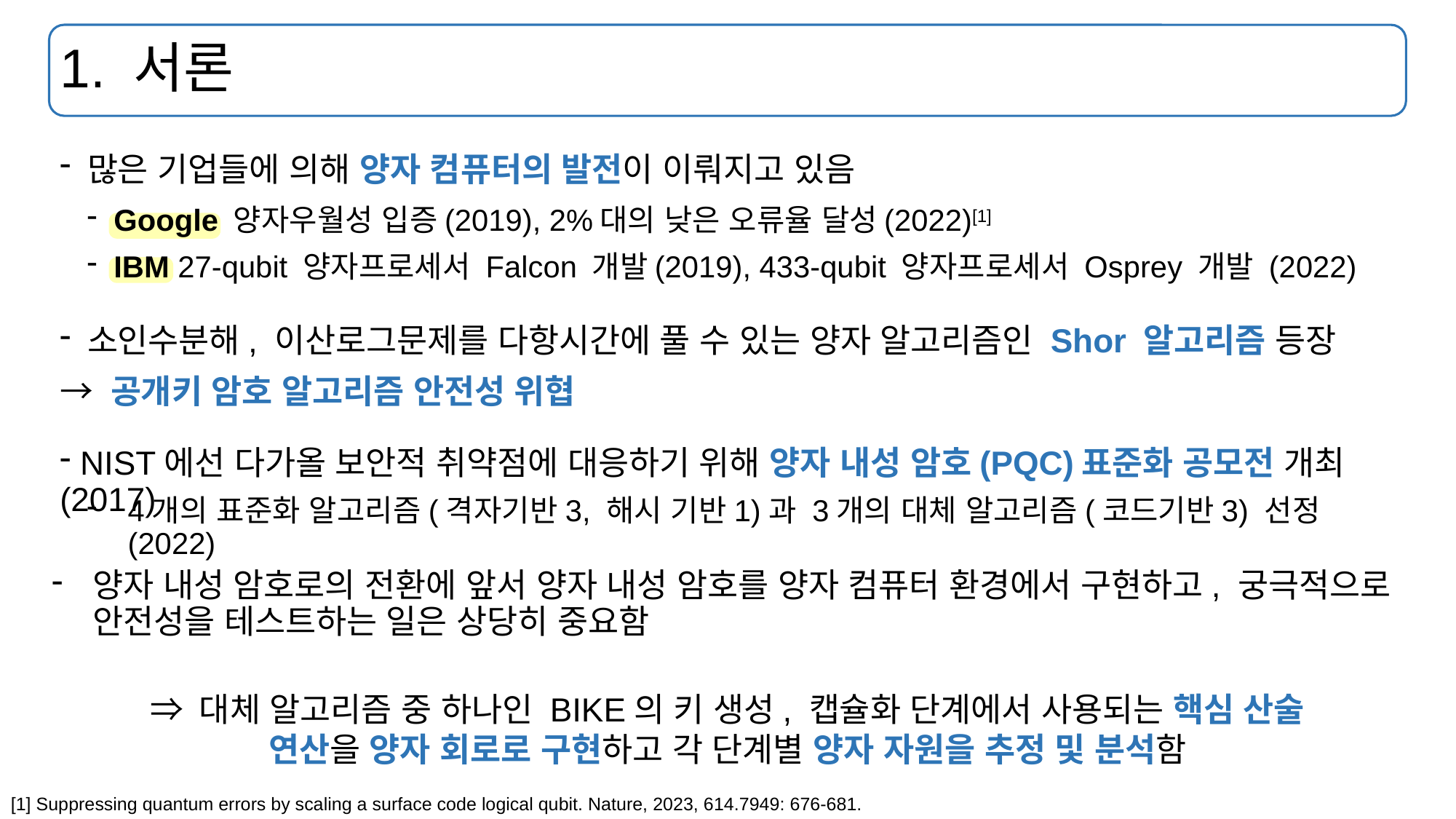

# 1. 서론
많은 기업들에 의해 양자 컴퓨터의 발전이 이뤄지고 있음
Google 양자우월성 입증(2019), 2%대의 낮은 오류율 달성(2022)[1]
IBM 27-qubit 양자프로세서 Falcon 개발(2019), 433-qubit 양자프로세서 Osprey 개발 (2022)

소인수분해, 이산로그문제를 다항시간에 풀 수 있는 양자 알고리즘인 Shor 알고리즘 등장
→ 공개키 암호 알고리즘 안전성 위협
 NIST에선 다가올 보안적 취약점에 대응하기 위해 양자 내성 암호(PQC)표준화 공모전 개최 (2017)
4개의 표준화 알고리즘(격자기반3, 해시 기반1)과 3개의 대체 알고리즘(코드기반3) 선정 (2022)
양자 내성 암호로의 전환에 앞서 양자 내성 암호를 양자 컴퓨터 환경에서 구현하고, 궁극적으로 안전성을 테스트하는 일은 상당히 중요함
⇒ 대체 알고리즘 중 하나인 BIKE의 키 생성, 캡슐화 단계에서 사용되는 핵심 산술 연산을 양자 회로로 구현하고 각 단계별 양자 자원을 추정 및 분석함
[1] Suppressing quantum errors by scaling a surface code logical qubit. Nature, 2023, 614.7949: 676-681.